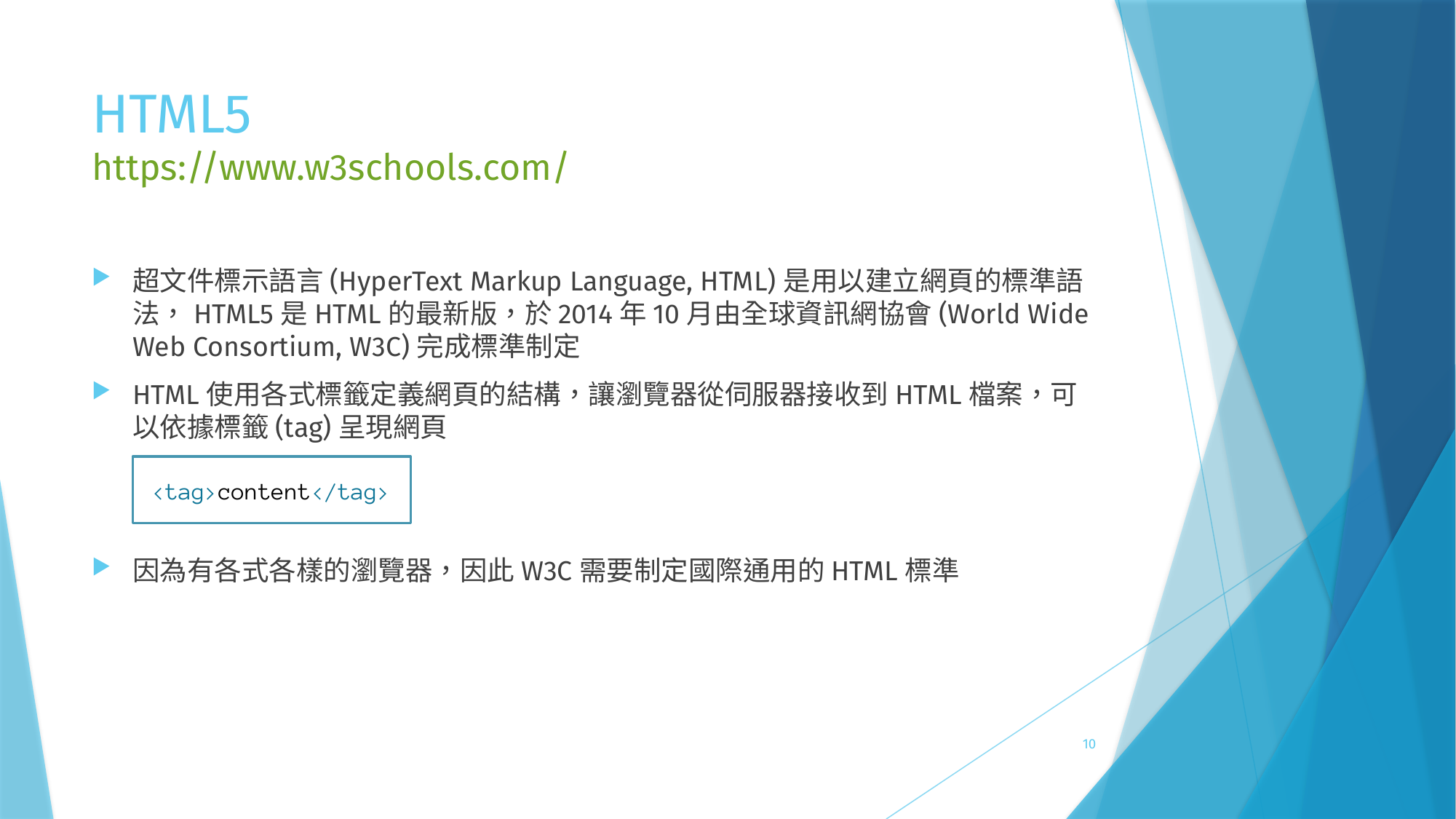

# HTML5 https://www.w3schools.com/
超文件標示語言(HyperText Markup Language, HTML)是用以建立網頁的標準語法，HTML5是HTML的最新版，於2014年10月由全球資訊網協會(World Wide Web Consortium, W3C)完成標準制定
HTML使用各式標籤定義網頁的結構，讓瀏覽器從伺服器接收到HTML檔案，可以依據標籤(tag)呈現網頁

因為有各式各樣的瀏覽器，因此W3C需要制定國際通用的HTML標準
<tag>content</tag>
10